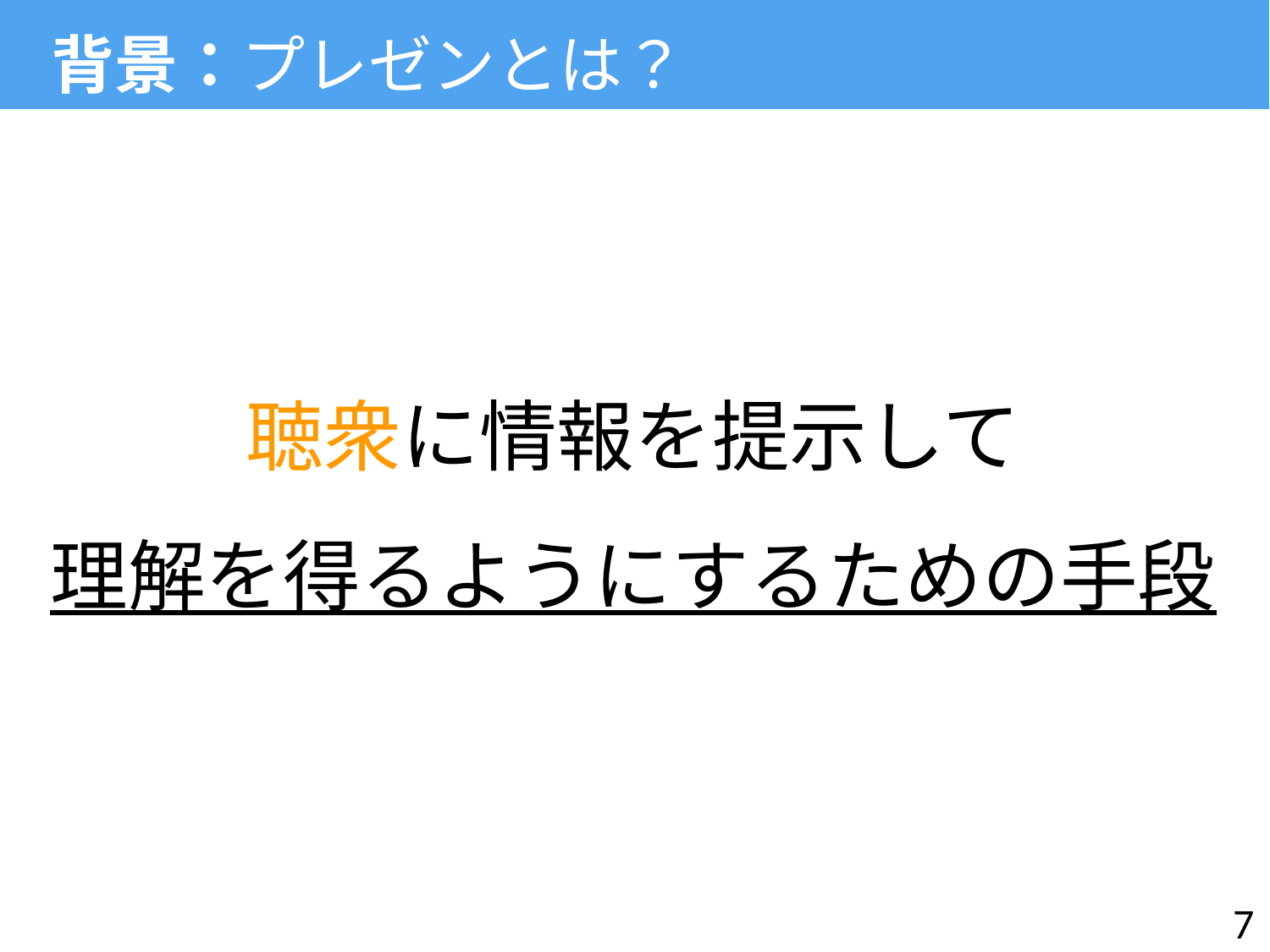

背景：プレゼンとは？
聴衆に情報を提示して
理解を得るようにするための手段
7